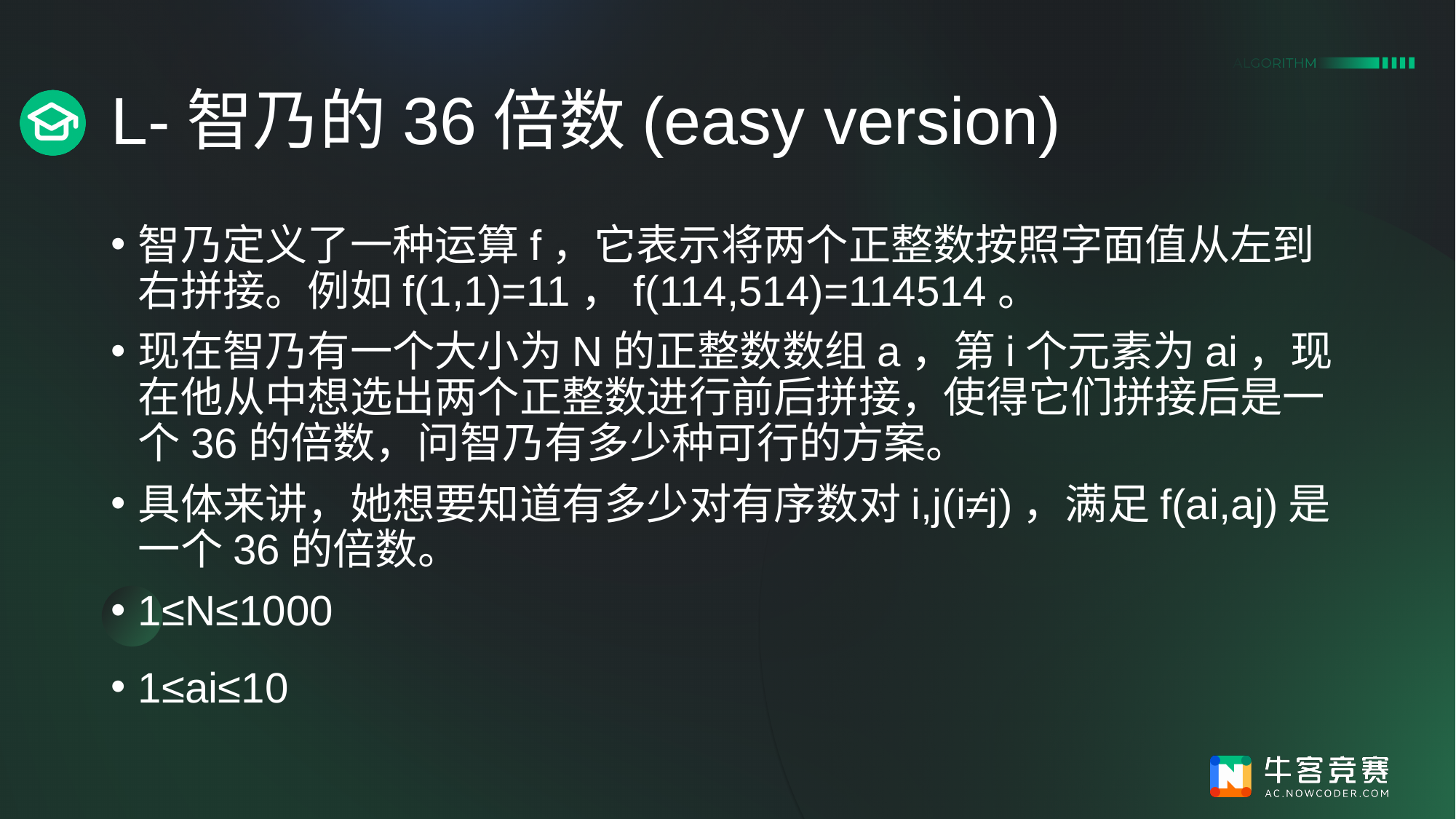

# L-智乃的36倍数(easy version)
智乃定义了一种运算f，它表示将两个正整数按照字面值从左到右拼接。例如f(1,1)=11，f(114,514)=114514。
现在智乃有一个大小为N的正整数数组a，第i个元素为ai​，现在他从中想选出两个正整数进行前后拼接，使得它们拼接后是一个36的倍数，问智乃有多少种可行的方案。
具体来讲，她想要知道有多少对有序数对i,j(i≠j)，满足f(ai,aj)是一个36的倍数。
1≤N≤1000
1≤ai≤10